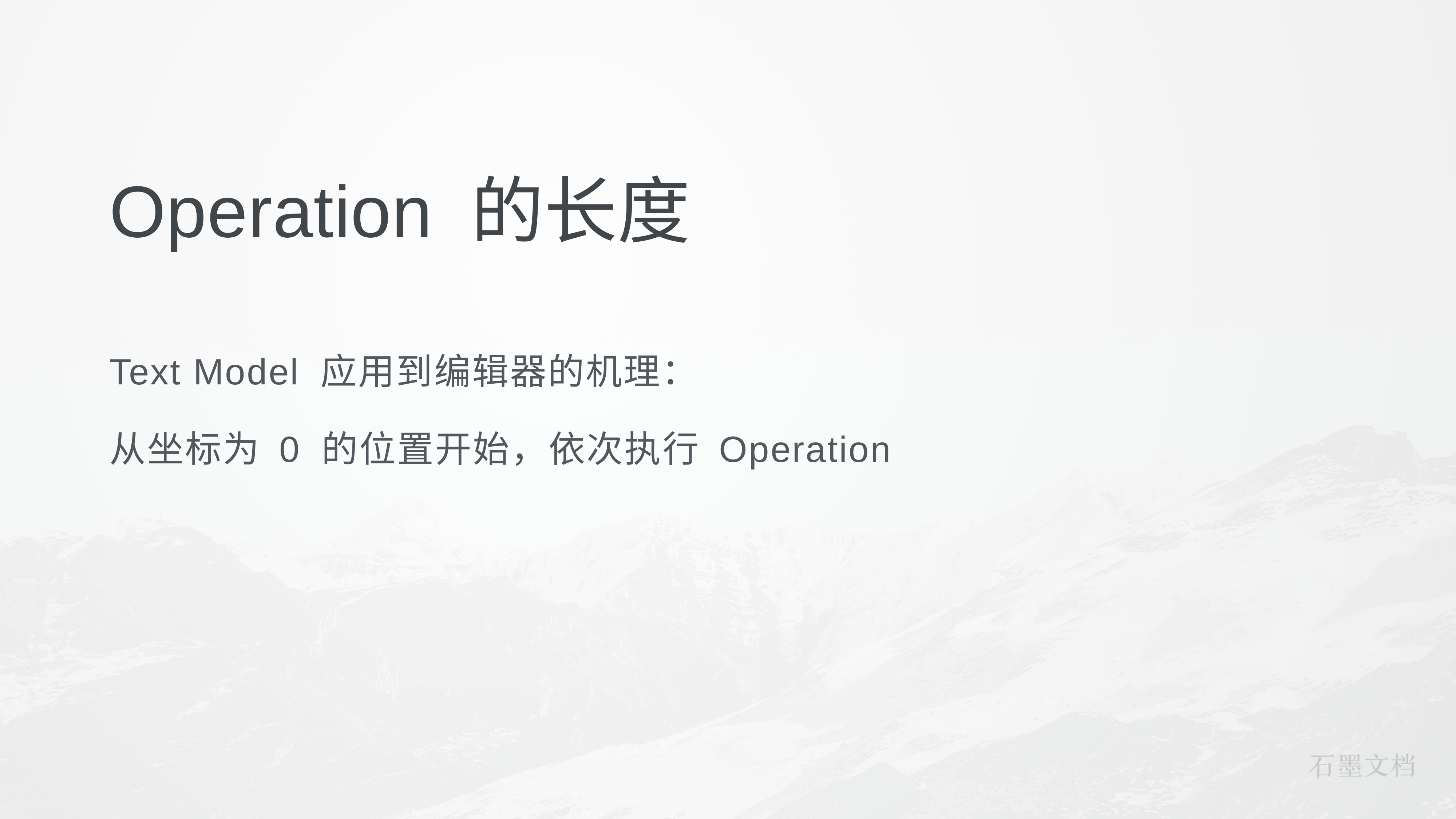

# Operation 的长度
Text Model 应用到编辑器的机理：
从坐标为 0 的位置开始，依次执行 Operation